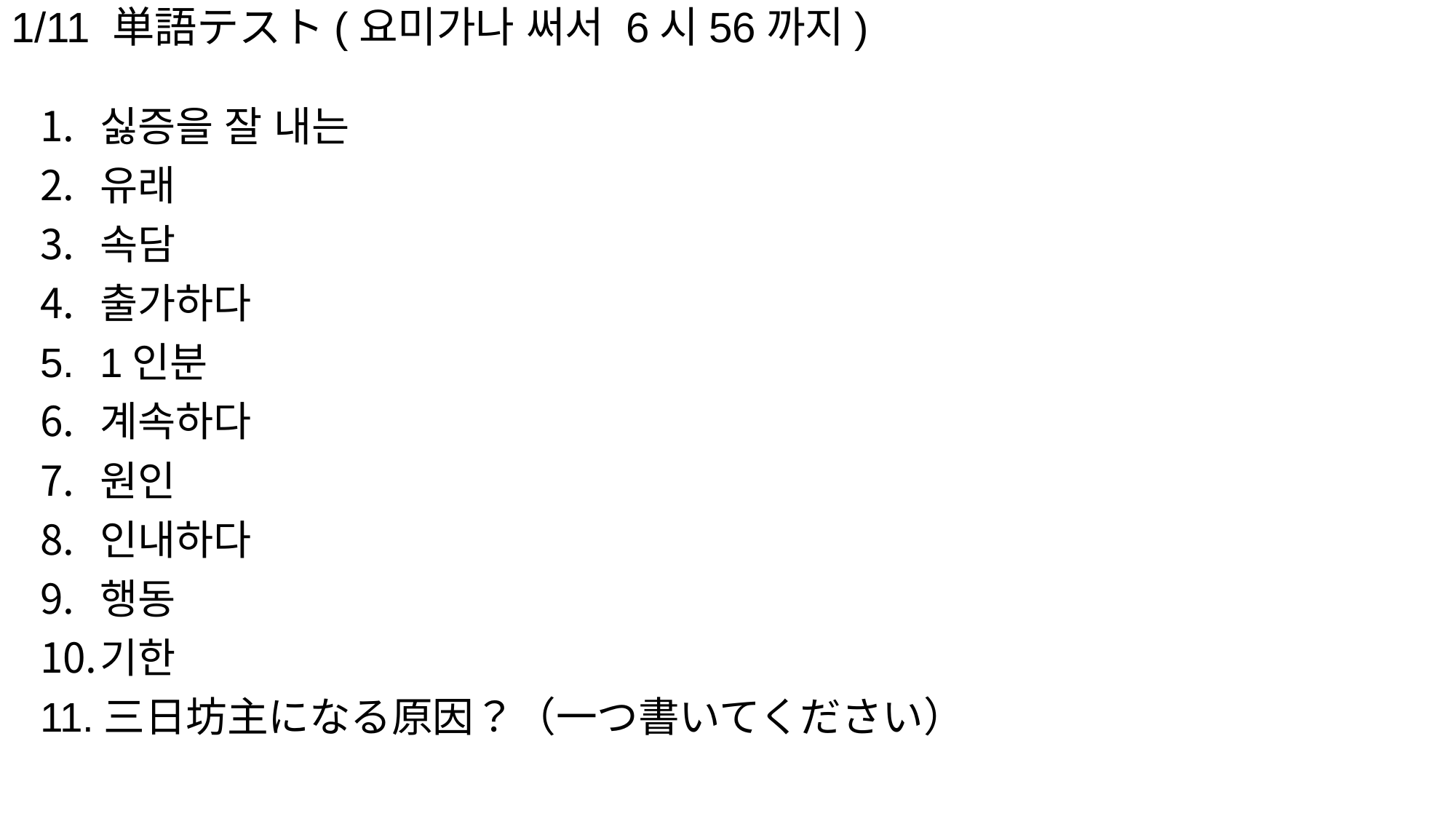

# 1/11 単語テスト(요미가나 써서 6시56까지)
싫증을 잘 내는
유래
속담
출가하다
1인분
계속하다
원인
인내하다
행동
기한
11.三日坊主になる原因？（一つ書いてください）